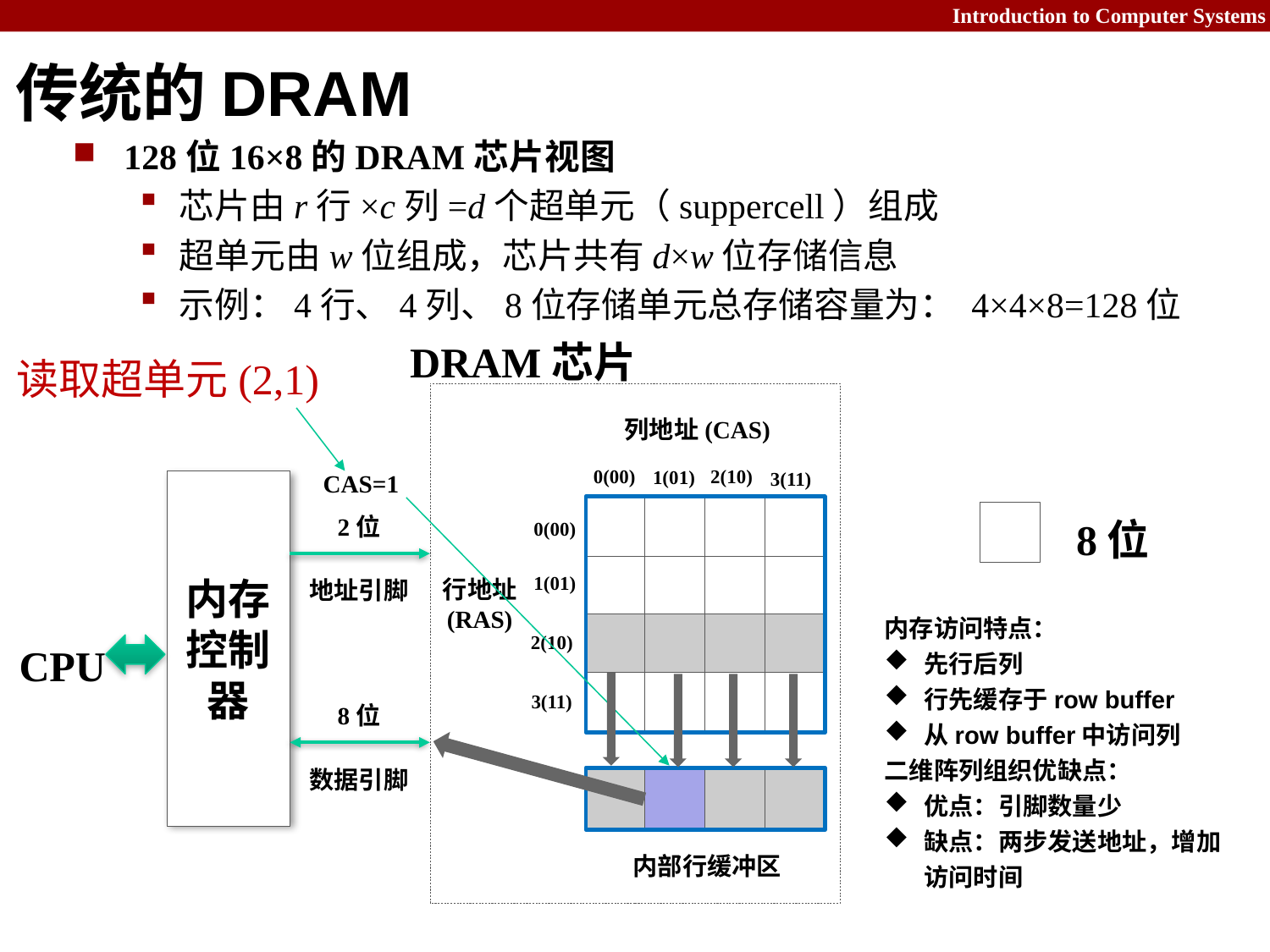

# 传统的DRAM
128位16×8的DRAM芯片视图
芯片由r行×c列=d个超单元（suppercell）组成
超单元由w位组成，芯片共有d×w位存储信息
示例：4行、4列、8位存储单元总存储容量为： 4×4×8=128位
DRAM芯片
读取超单元(2,1)

列地址(CAS)
0(00)
2(10)
1(01)
3(11)
CAS=1
内存
控制器

2位
8位
0(00)

1(01)
行地址
(RAS)
地址引脚
内存访问特点：
先行后列
行先缓存于row buffer
从row buffer中访问列
二维阵列组织优缺点：
优点：引脚数量少
缺点：两步发送地址，增加访问时间

2(10)
CPU

3(11)
8位

数据引脚

内部行缓冲区